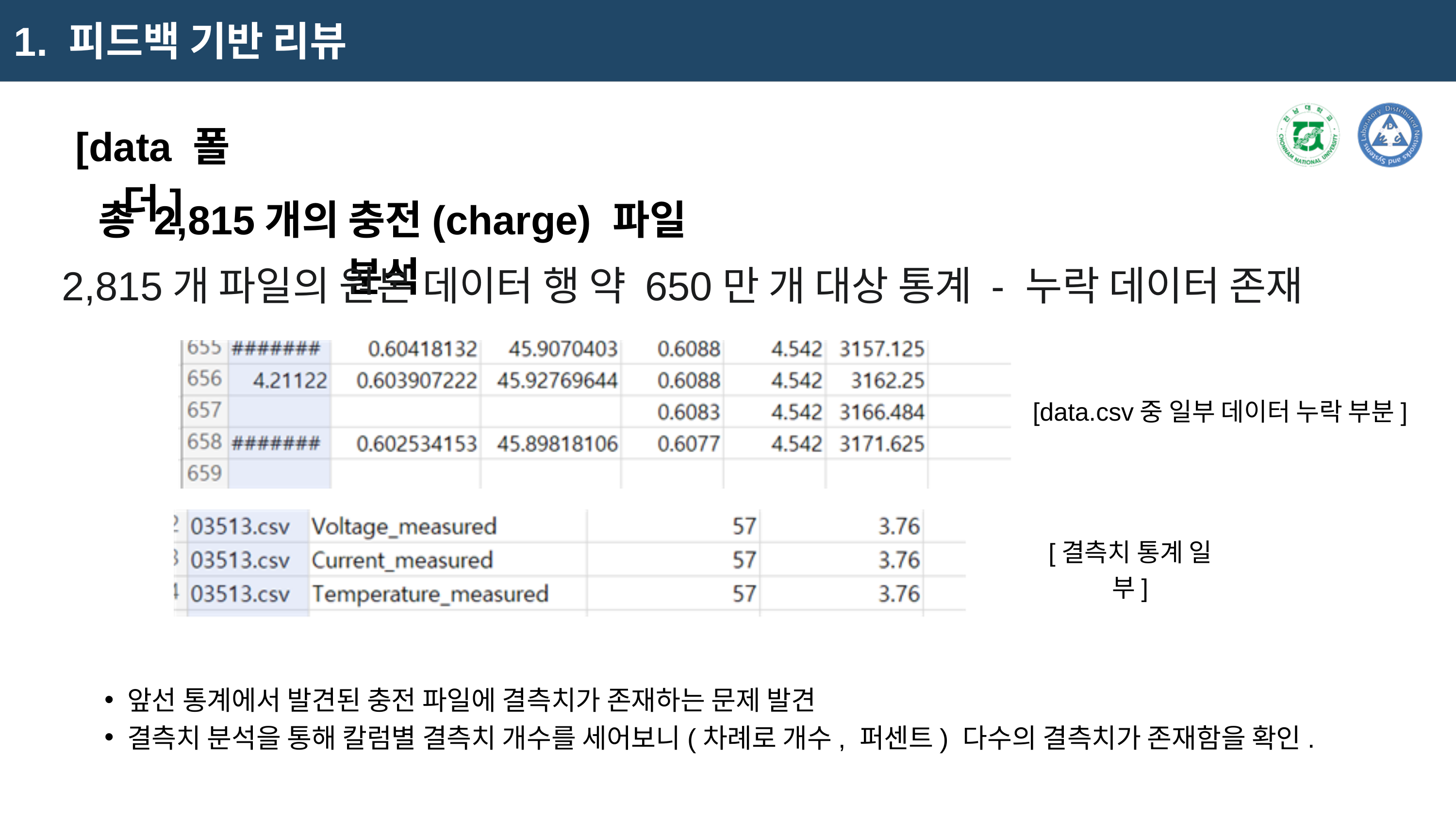

1. 피드백 기반 리뷰
[data 폴더]
 총 2,815개의 충전(charge) 파일 분석
2,815개 파일의 원본 데이터 행 약 650만 개 대상 통계 - 누락 데이터 존재

[data.csv중 일부 데이터 누락 부분]

[결측치 통계 일부]

앞선 통계에서 발견된 충전 파일에 결측치가 존재하는 문제 발견
결측치 분석을 통해 칼럼별 결측치 개수를 세어보니(차례로 개수, 퍼센트) 다수의 결측치가 존재함을 확인.